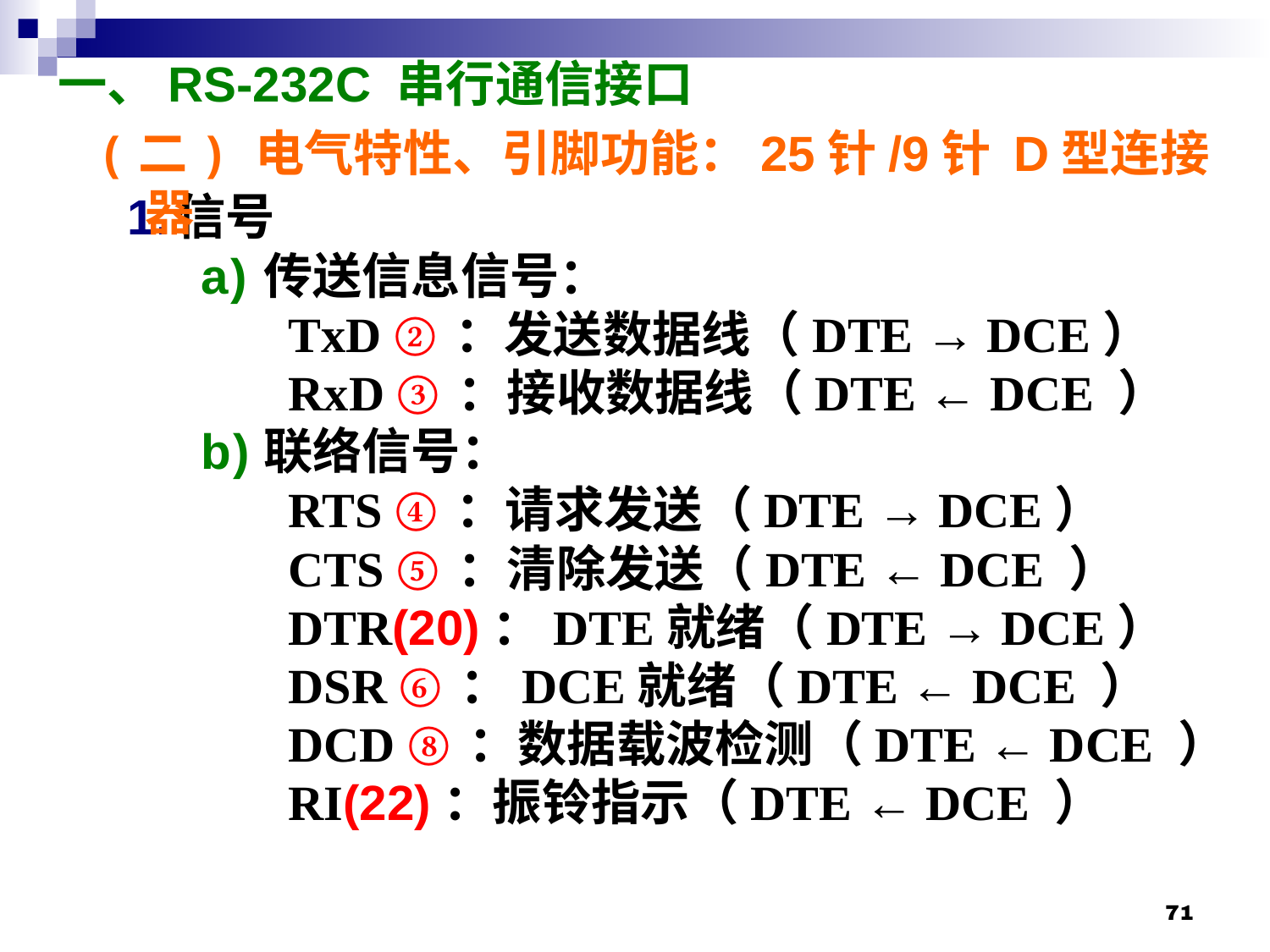

# 一、RS-232C 串行通信接口
(二) 电气特性、引脚功能：25针/9针 D型连接器
信号
传送信息信号：
TxD ②：发送数据线（DTE → DCE）
RxD ③：接收数据线（DTE ← DCE ）
联络信号：
RTS ④：请求发送（DTE → DCE）
CTS ⑤：清除发送（DTE ← DCE ）
DTR(20)：DTE就绪（DTE → DCE）
DSR ⑥：DCE就绪（DTE ← DCE ）
DCD ⑧：数据载波检测（DTE ← DCE ）
RI(22)：振铃指示（DTE ← DCE ）
71